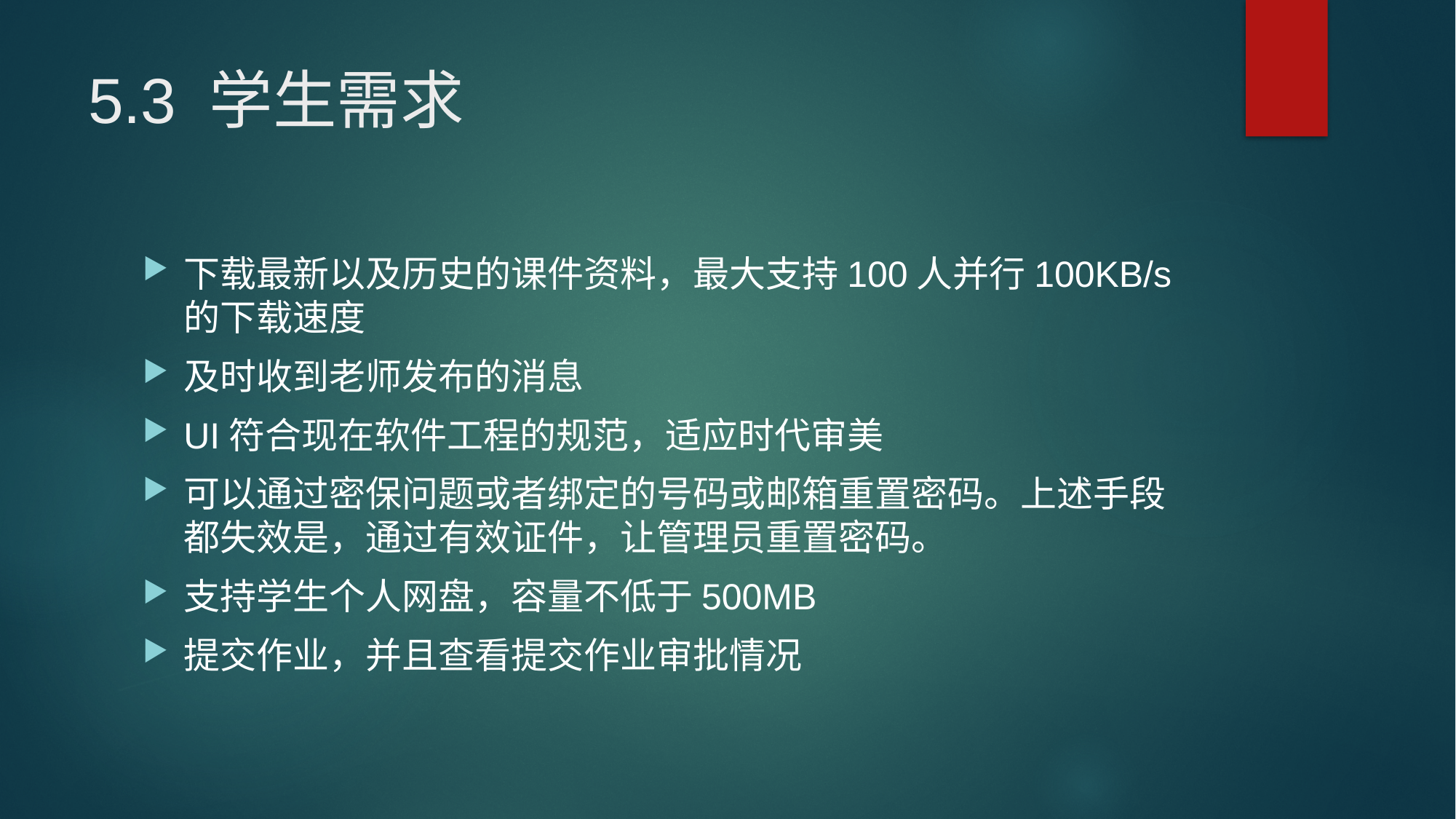

# 5.3 学生需求
下载最新以及历史的课件资料，最大支持100人并行100KB/s的下载速度
及时收到老师发布的消息
UI符合现在软件工程的规范，适应时代审美
可以通过密保问题或者绑定的号码或邮箱重置密码。上述手段都失效是，通过有效证件，让管理员重置密码。
支持学生个人网盘，容量不低于500MB
提交作业，并且查看提交作业审批情况